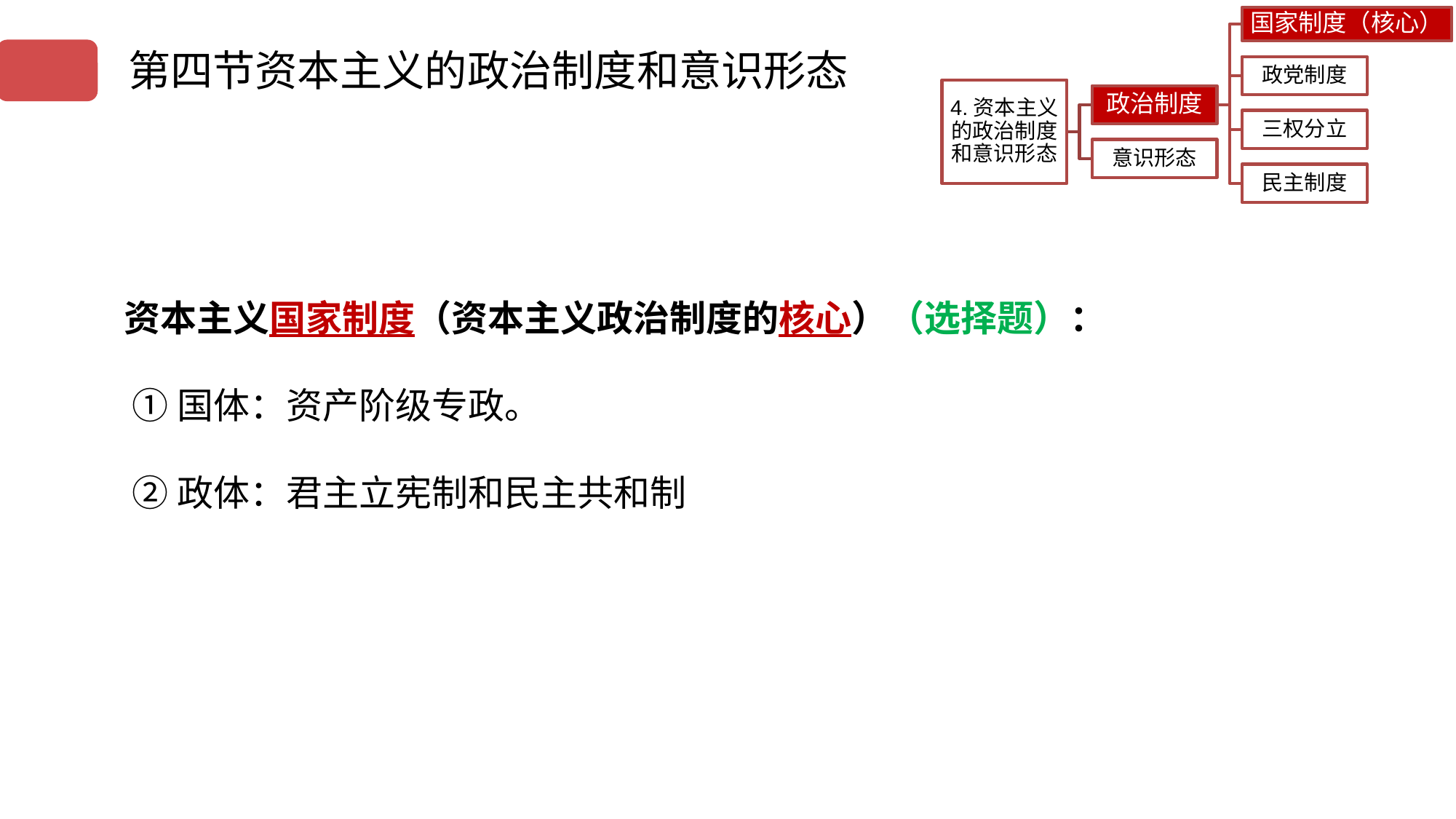

4.资本主义的政治制度和意识形态
政治制度
国家制度（核心）
政党制度
三权分立
民主制度
意识形态
第四节资本主义的政治制度和意识形态

资本主义国家制度（资本主义政治制度的核心）（选择题）：
 ①国体：资产阶级专政。
 ②政体：君主立宪制和民主共和制